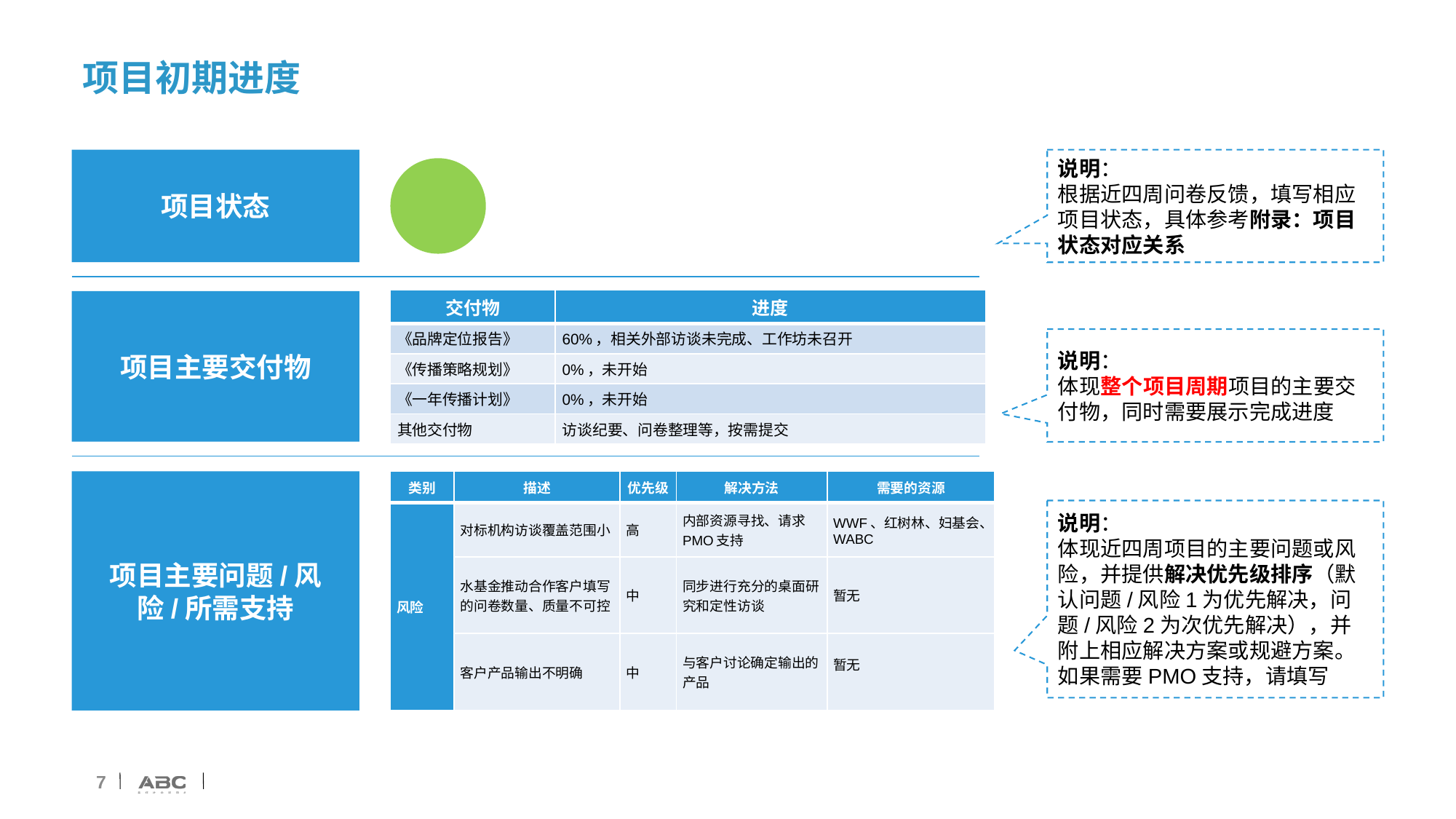

# 项目初期进度
项目状态
说明：
根据近四周问卷反馈，填写相应项目状态，具体参考附录：项目状态对应关系

| 交付物 | 进度 |
| --- | --- |
| 《品牌定位报告》 | 60%，相关外部访谈未完成、工作坊未召开 |
| 《传播策略规划》 | 0%，未开始 |
| 《一年传播计划》 | 0%，未开始 |
| 其他交付物 | 访谈纪要、问卷整理等，按需提交 |
项目主要交付物
说明：
体现整个项目周期项目的主要交付物，同时需要展示完成进度
| 类别 | 描述 | 优先级 | 解决方法 | 需要的资源 |
| --- | --- | --- | --- | --- |
| 风险 | 对标机构访谈覆盖范围小 | 高 | 内部资源寻找、请求PMO支持 | WWF、红树林、妇基会、WABC |
|  | 水基金推动合作客户填写的问卷数量、质量不可控 | 中 | 同步进行充分的桌面研究和定性访谈 | 暂无 |
|  | 客户产品输出不明确 | 中 | 与客户讨论确定输出的产品 | 暂无 |
项目主要问题/风险/所需支持
说明：
体现近四周项目的主要问题或风险，并提供解决优先级排序（默认问题/风险1为优先解决，问题/风险2为次优先解决），并附上相应解决方案或规避方案。如果需要PMO支持，请填写

7